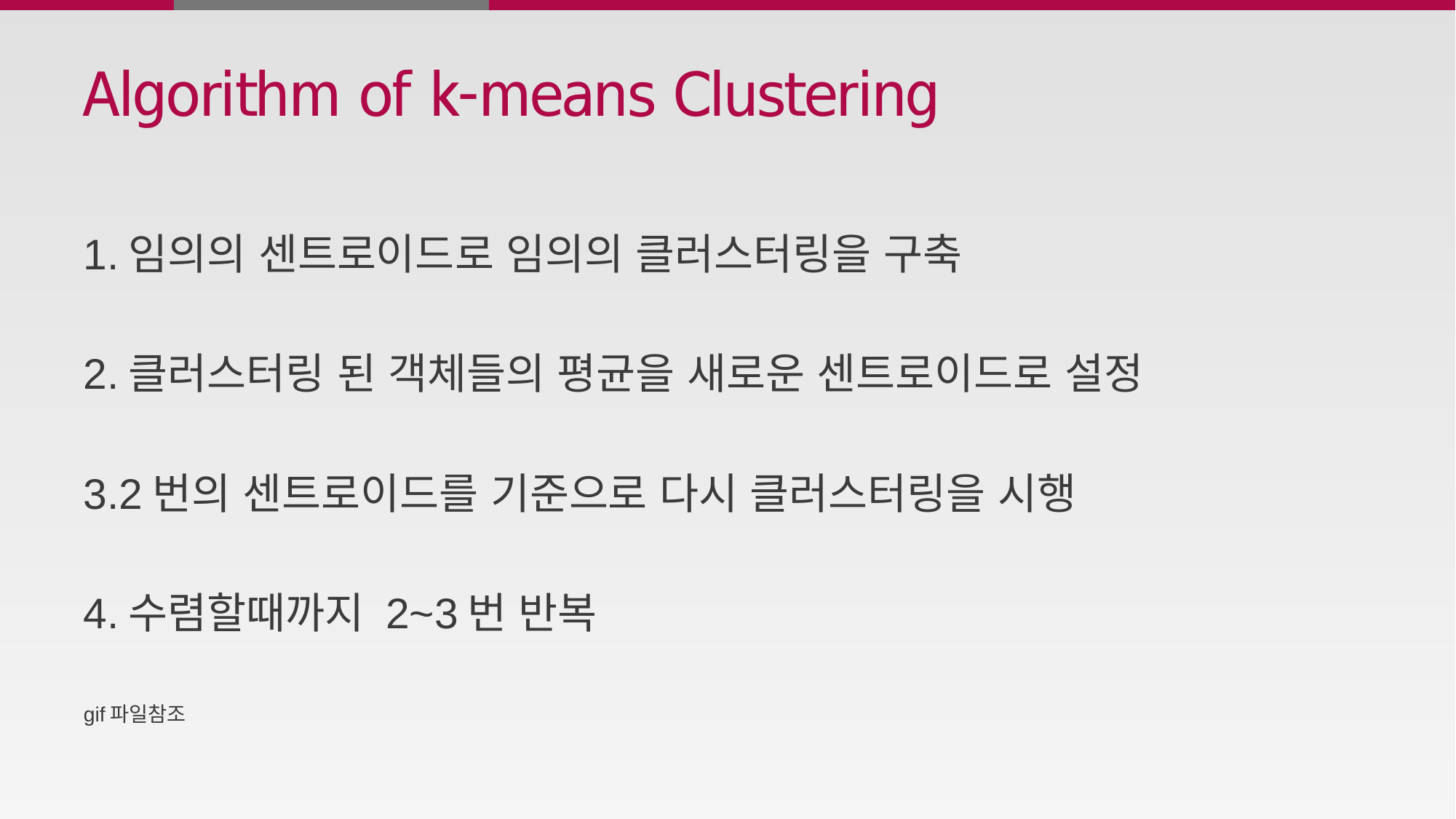

# Algorithm of k-means Clustering

1.임의의 센트로이드로 임의의 클러스터링을 구축

2.클러스터링 된 객체들의 평균을 새로운 센트로이드로 설정

3.2번의 센트로이드를 기준으로 다시 클러스터링을 시행

4.수렴할때까지 2~3번 반복

gif파일참조